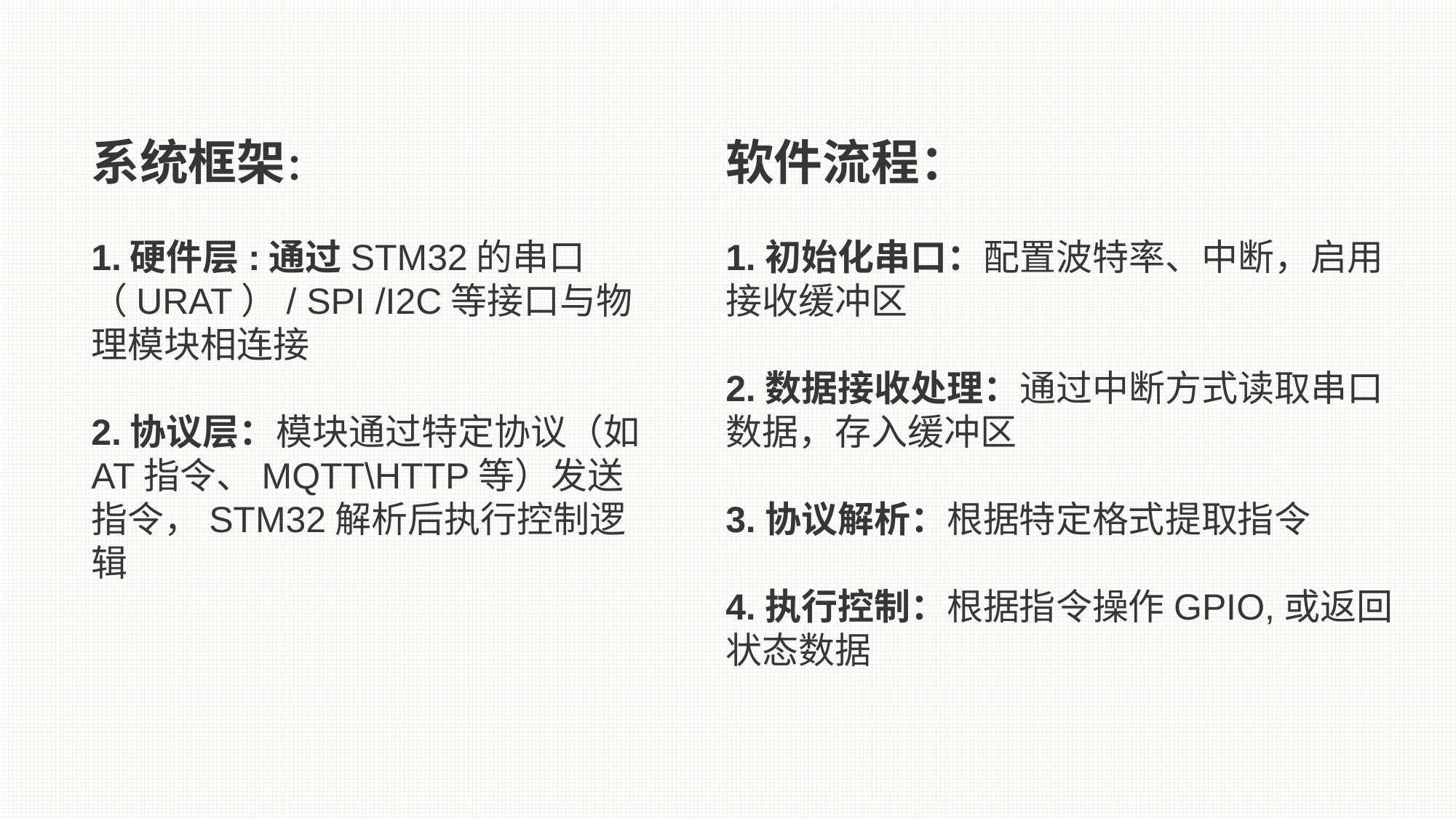

系统框架：

1.硬件层:通过STM32的串口（URAT）/ SPI /I2C等接口与物理模块相连接

2.协议层：模块通过特定协议（如AT指令、MQTT\HTTP等）发送指令，STM32解析后执行控制逻辑
软件流程：

1.初始化串口：配置波特率、中断，启用接收缓冲区

2.数据接收处理：通过中断方式读取串口数据，存入缓冲区

3.协议解析：根据特定格式提取指令

4.执行控制：根据指令操作GPIO,或返回状态数据